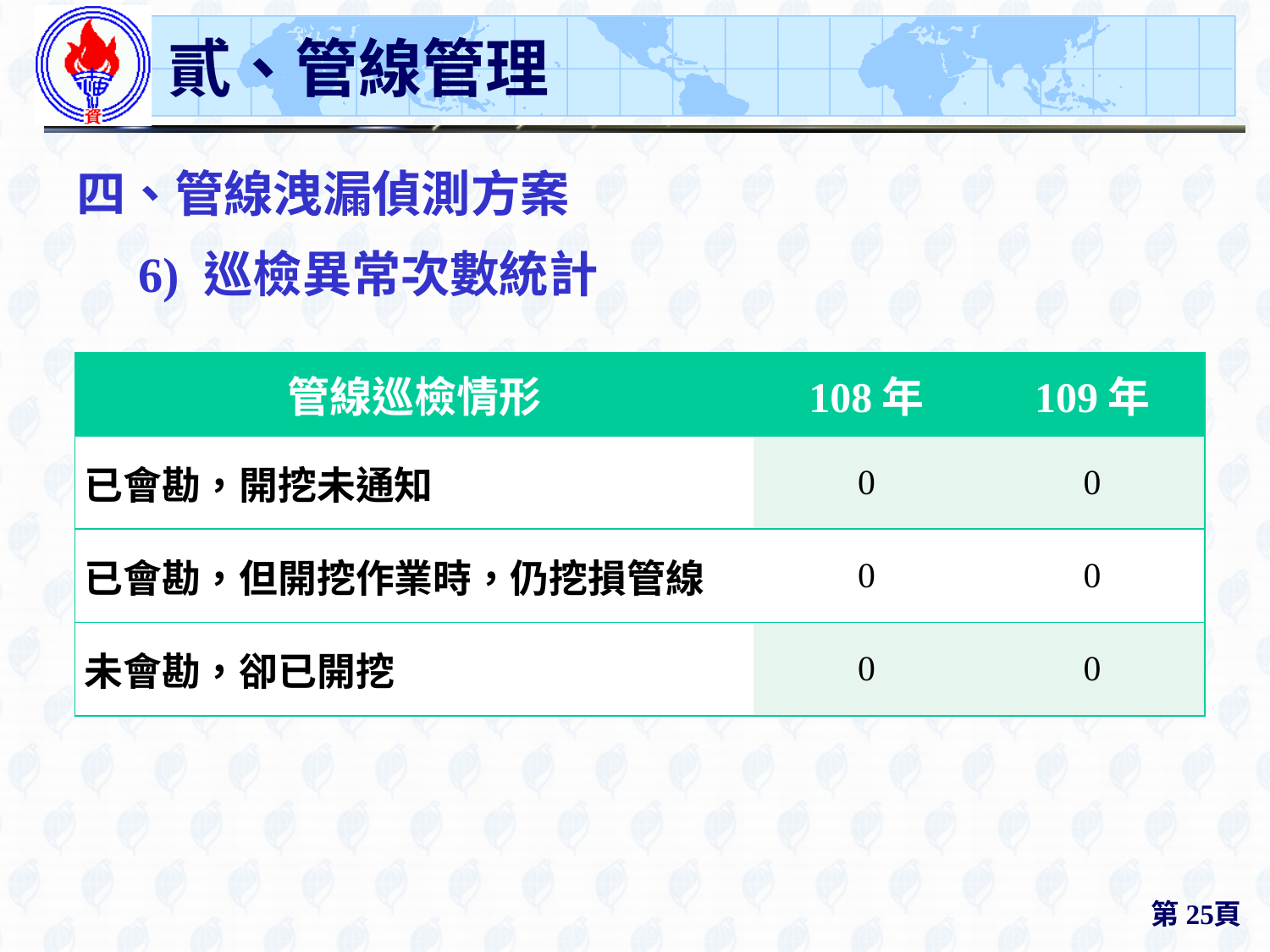

# 貳、管線管理
四、管線洩漏偵測方案
6) 巡檢異常次數統計
| 管線巡檢情形 | 108年 | 109年 |
| --- | --- | --- |
| 已會勘，開挖未通知 | 0 | 0 |
| 已會勘，但開挖作業時，仍挖損管線 | 0 | 0 |
| 未會勘，卻已開挖 | 0 | 0 |
第25頁